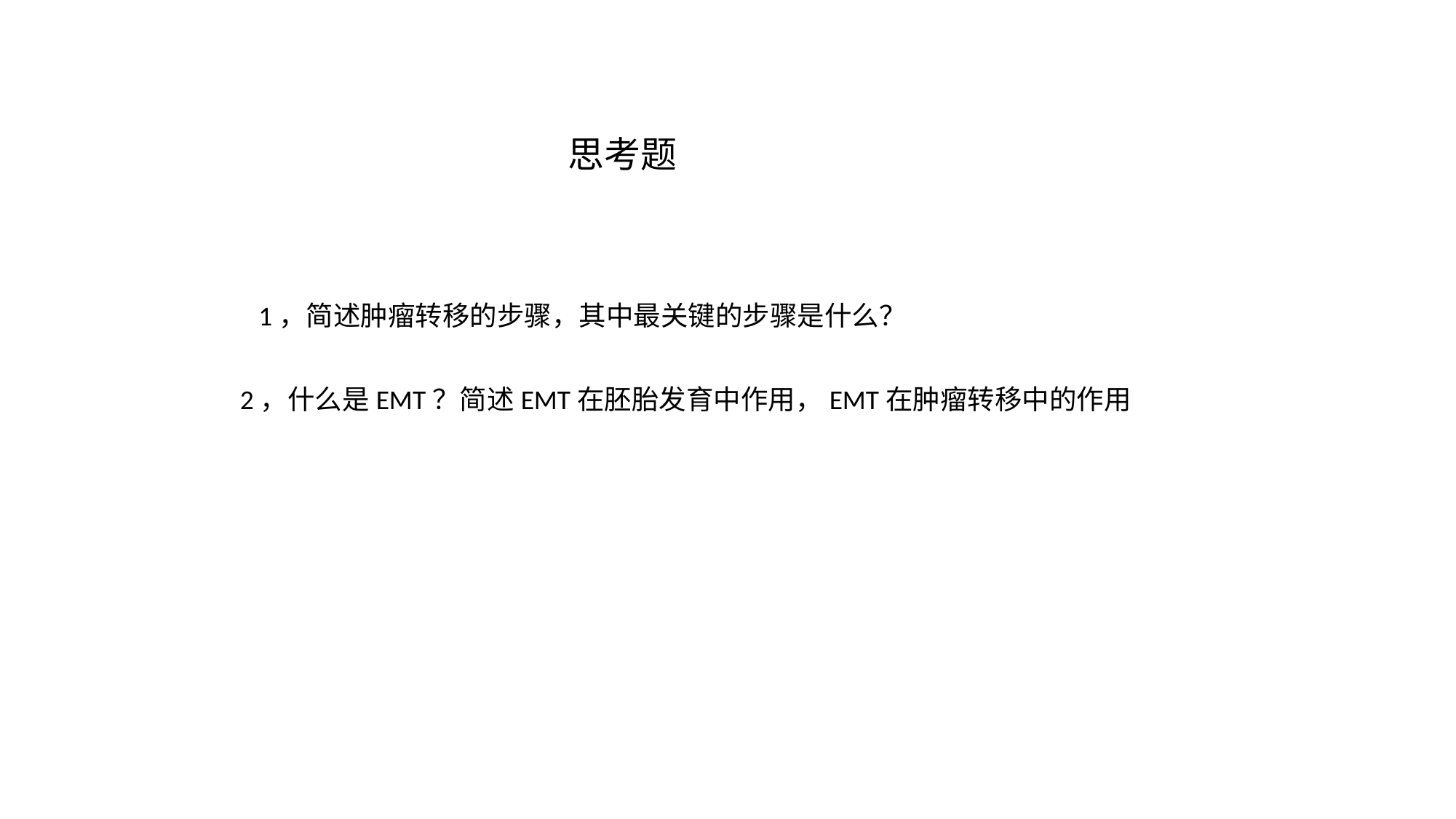

思考题
1，简述肿瘤转移的步骤，其中最关键的步骤是什么？
2，什么是EMT？简述EMT在胚胎发育中作用，EMT在肿瘤转移中的作用